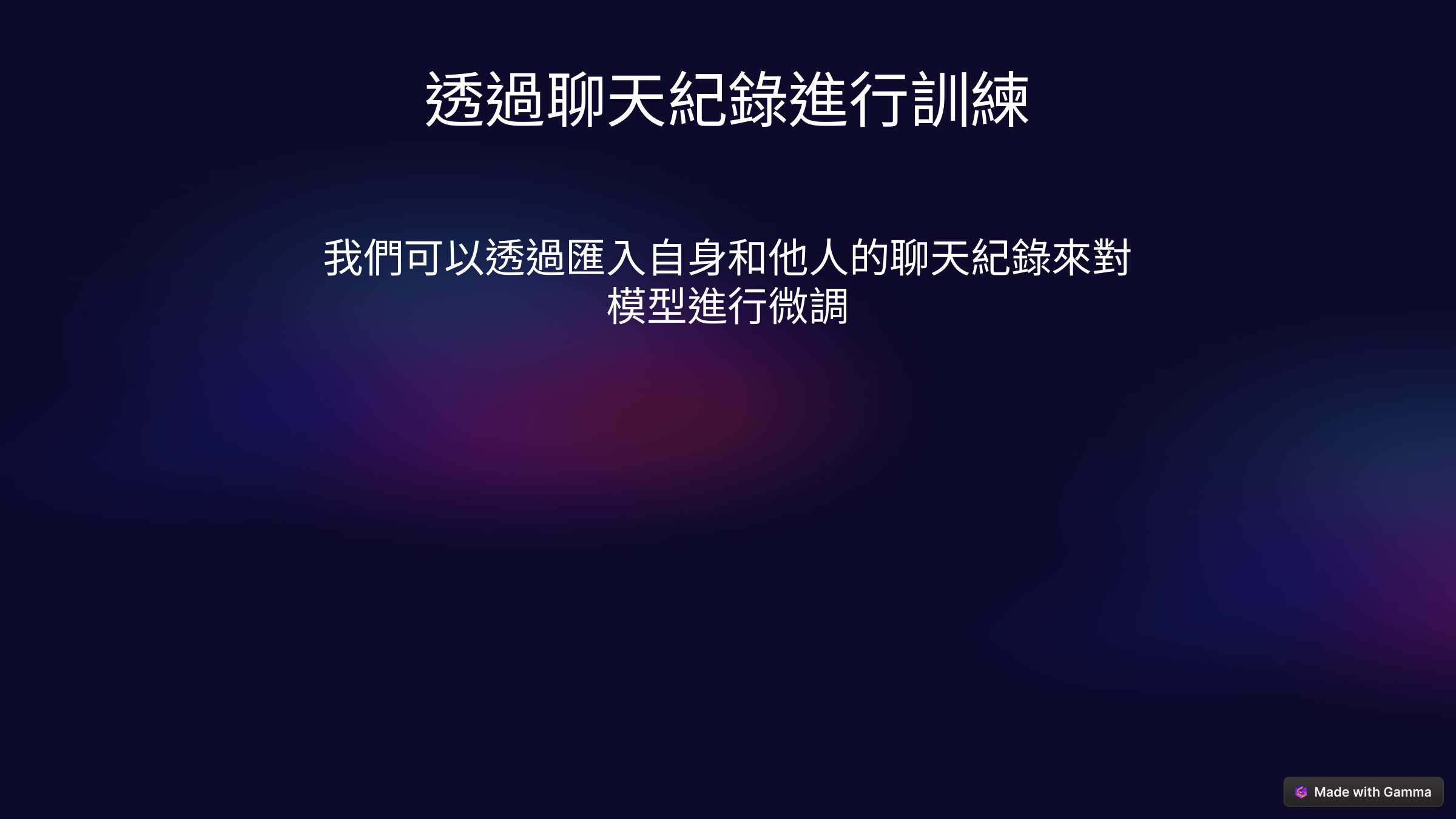

透過聊天紀錄進行訓練
我們可以透過匯入自身和他人的聊天紀錄來對模型進行微調